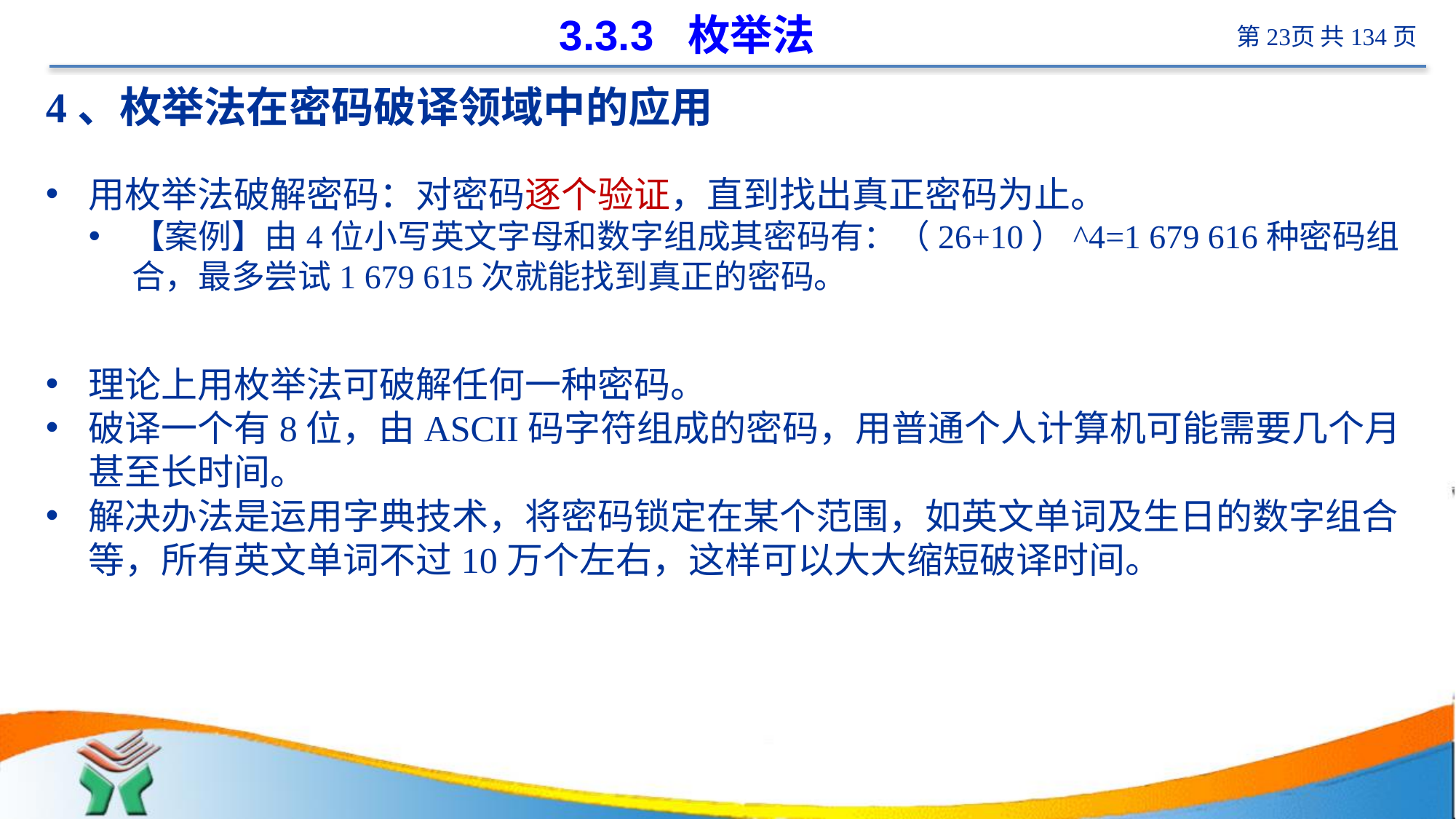

# 3.3.3  枚举法
4、枚举法在密码破译领域中的应用

用枚举法破解密码：对密码逐个验证，直到找出真正密码为止。
【案例】由4位小写英文字母和数字组成其密码有：（26+10）^4=1 679 616种密码组合，最多尝试1 679 615次就能找到真正的密码。

理论上用枚举法可破解任何一种密码。
破译一个有8位，由ASCII码字符组成的密码，用普通个人计算机可能需要几个月甚至长时间。
解决办法是运用字典技术，将密码锁定在某个范围，如英文单词及生日的数字组合等，所有英文单词不过10万个左右，这样可以大大缩短破译时间。